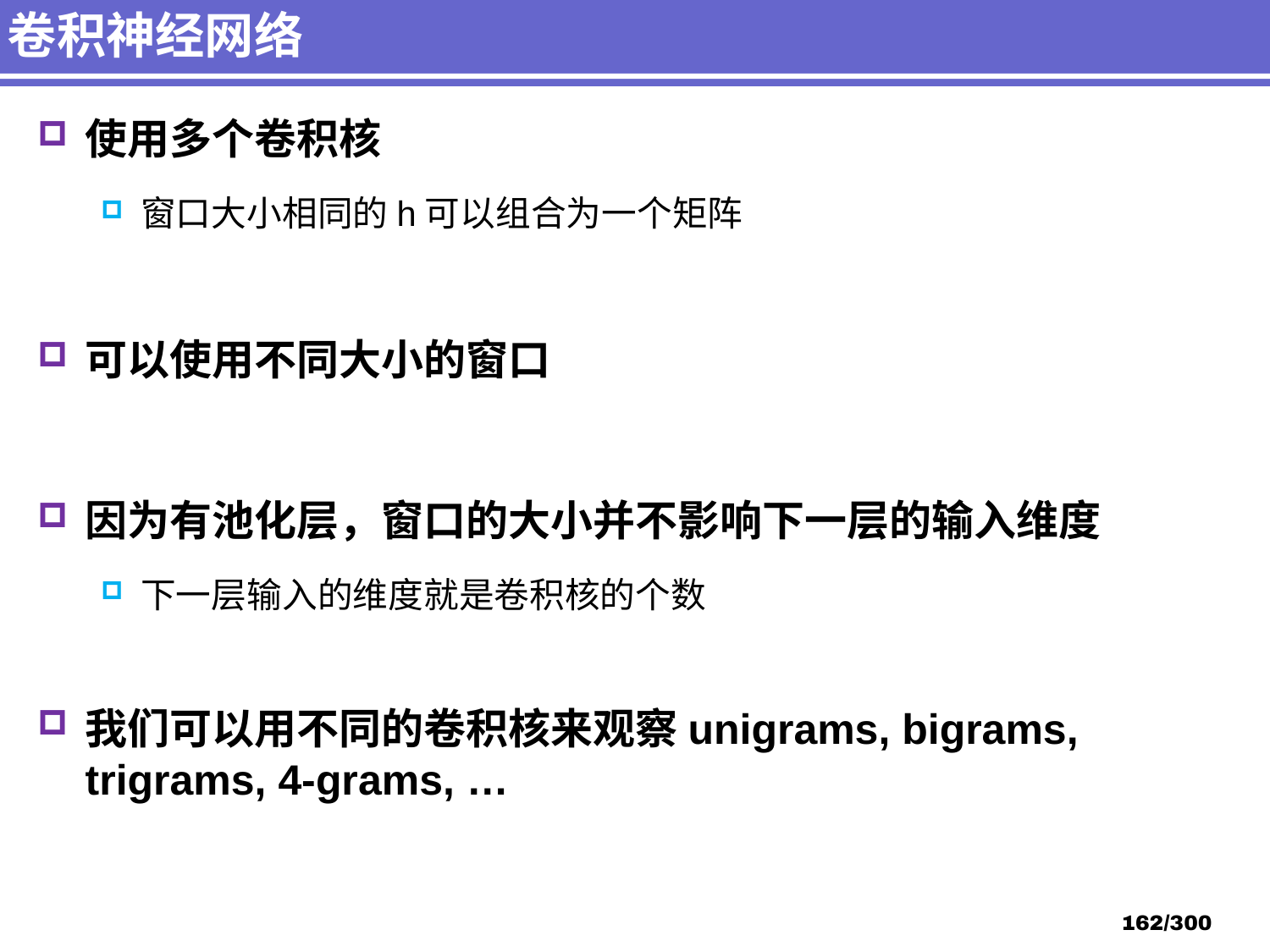

# 卷积神经网络
使用多个卷积核
窗口大小相同的h可以组合为一个矩阵

可以使用不同大小的窗口

因为有池化层，窗口的大小并不影响下一层的输入维度
下一层输入的维度就是卷积核的个数

我们可以用不同的卷积核来观察unigrams, bigrams, trigrams, 4-grams, …
162/300